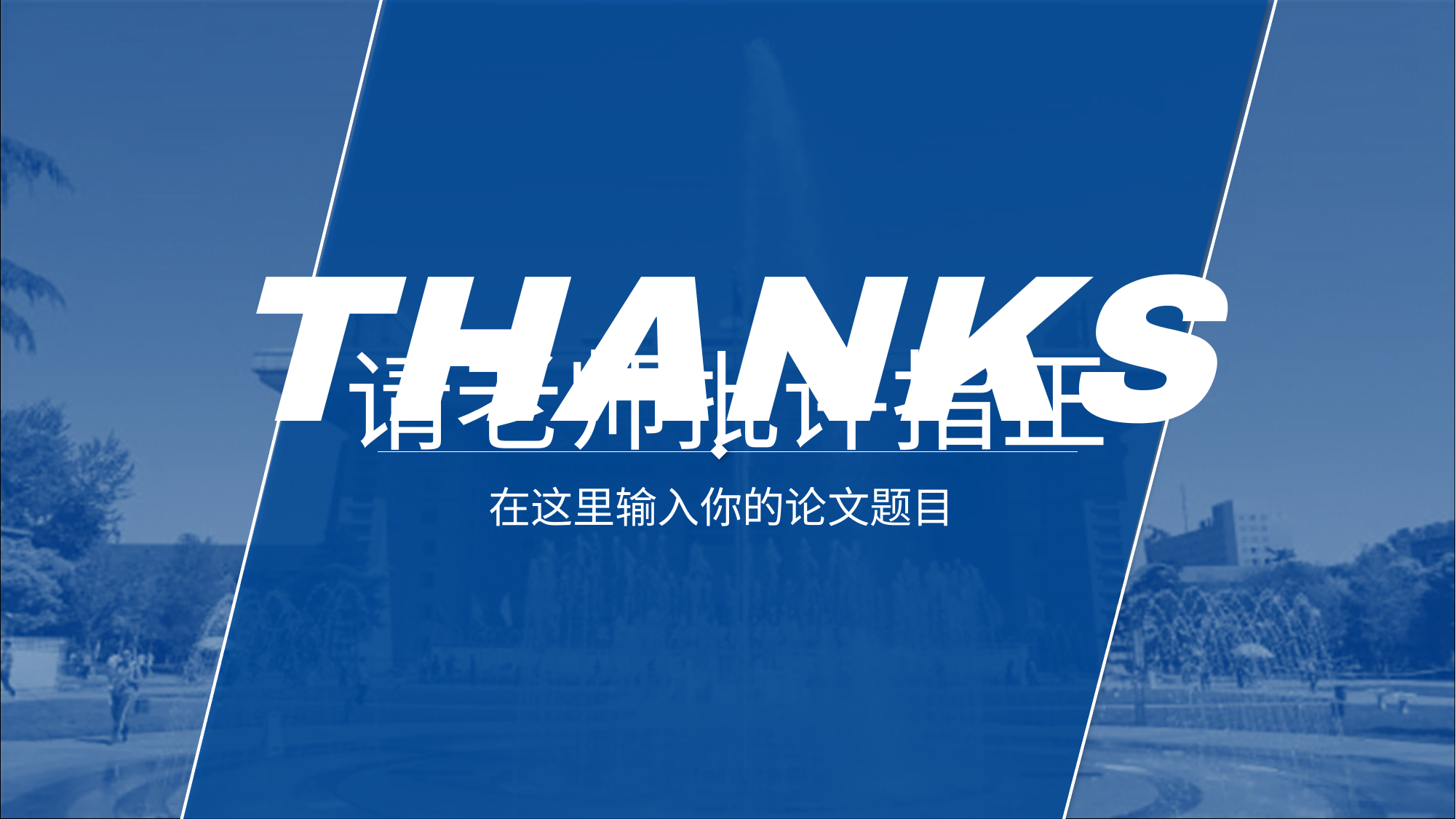

TIP
更改图片要先移开图片上的蒙版

THANKS
请老师批评指正

在这里输入你的论文题目